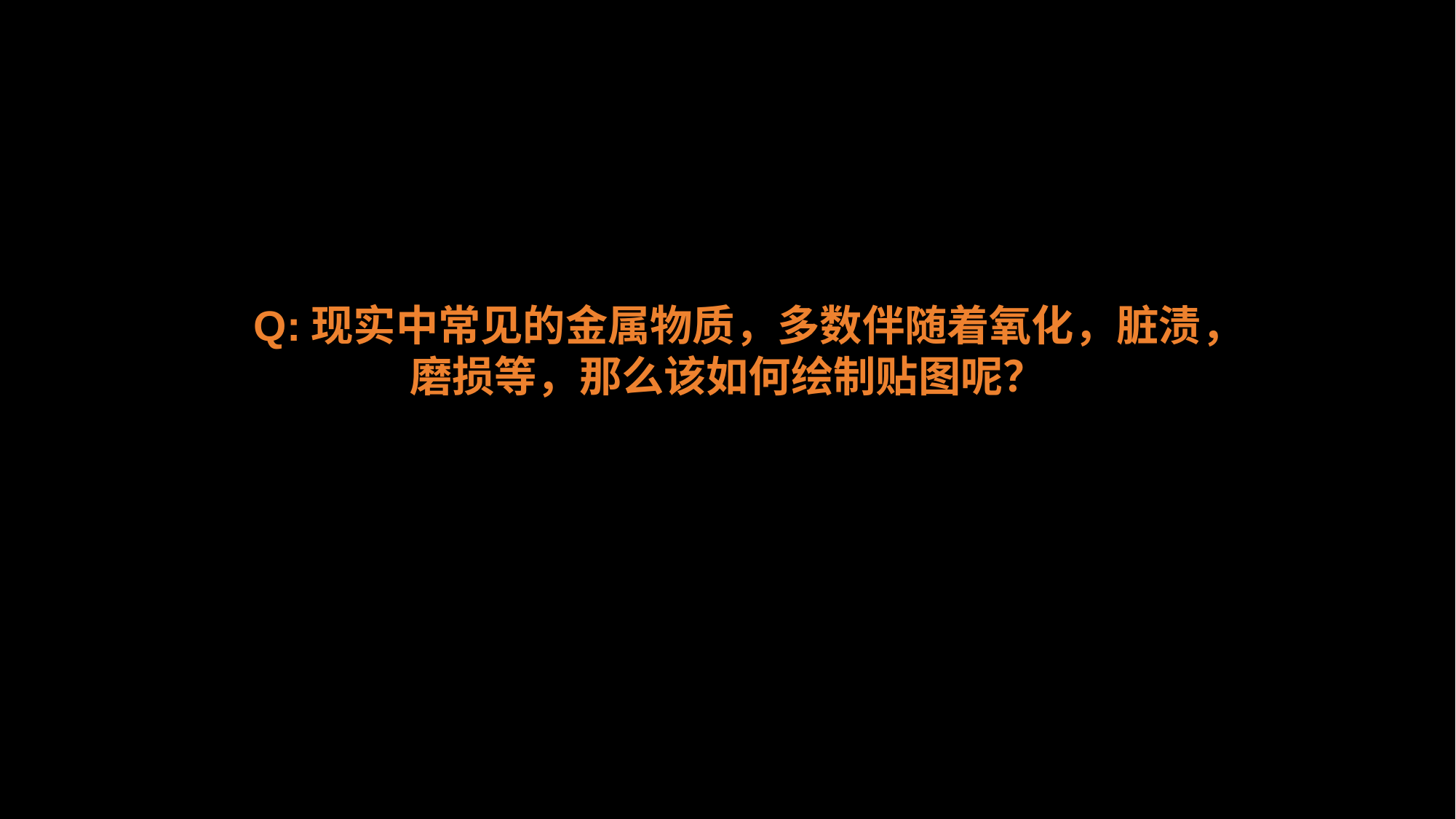

Q:现实中常见的金属物质，多数伴随着氧化，脏渍，磨损等，那么该如何绘制贴图呢？